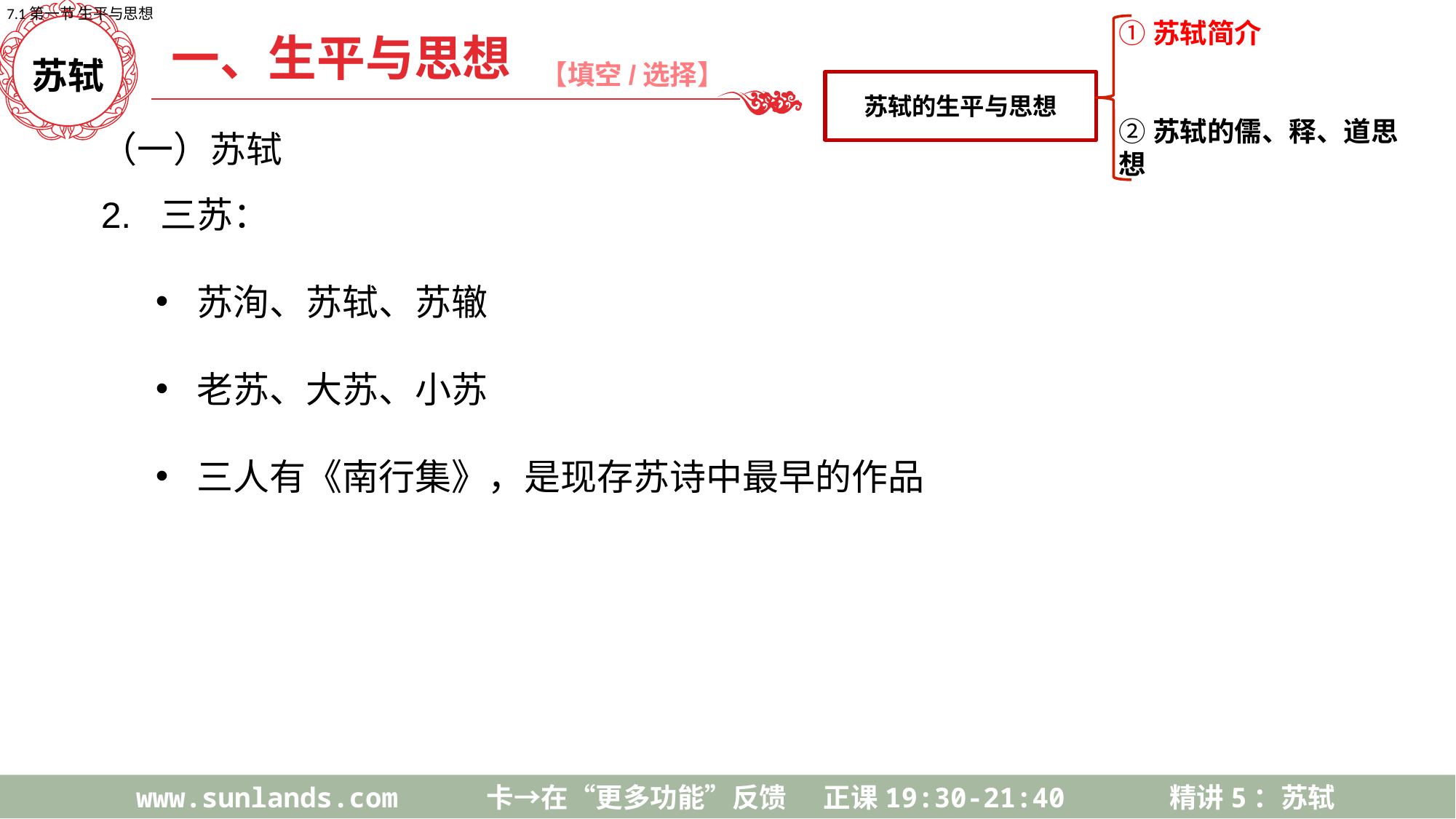

7.1第一节 生平与思想
①苏轼简介

②苏轼的儒、释、道思想

苏轼的生平与思想

一、生平与思想
【填空/选择】
苏轼

（一）苏轼
2.  三苏：
苏洵、苏轼、苏辙
老苏、大苏、小苏
三人有《南行集》，是现存苏诗中最早的作品